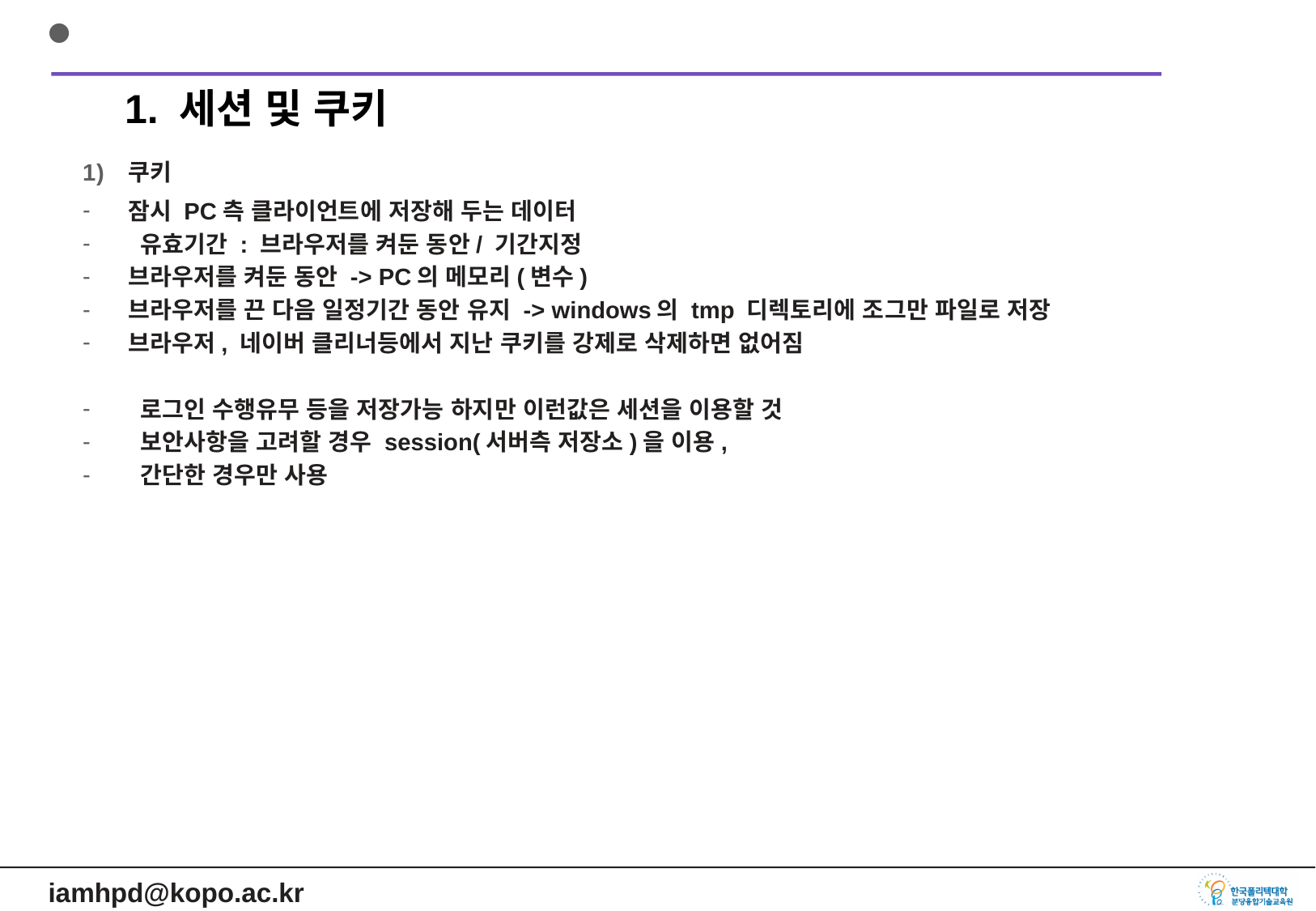

1. 세션 및 쿠키
쿠키
잠시 PC측 클라이언트에 저장해 두는 데이터
 유효기간 : 브라우저를 켜둔 동안/ 기간지정
브라우저를 켜둔 동안 -> PC의 메모리(변수)
브라우저를 끈 다음 일정기간 동안 유지 -> windows의 tmp 디렉토리에 조그만 파일로 저장
브라우저, 네이버 클리너등에서 지난 쿠키를 강제로 삭제하면 없어짐

 로그인 수행유무 등을 저장가능 하지만 이런값은 세션을 이용할 것
 보안사항을 고려할 경우 session(서버측 저장소)을 이용,
 간단한 경우만 사용